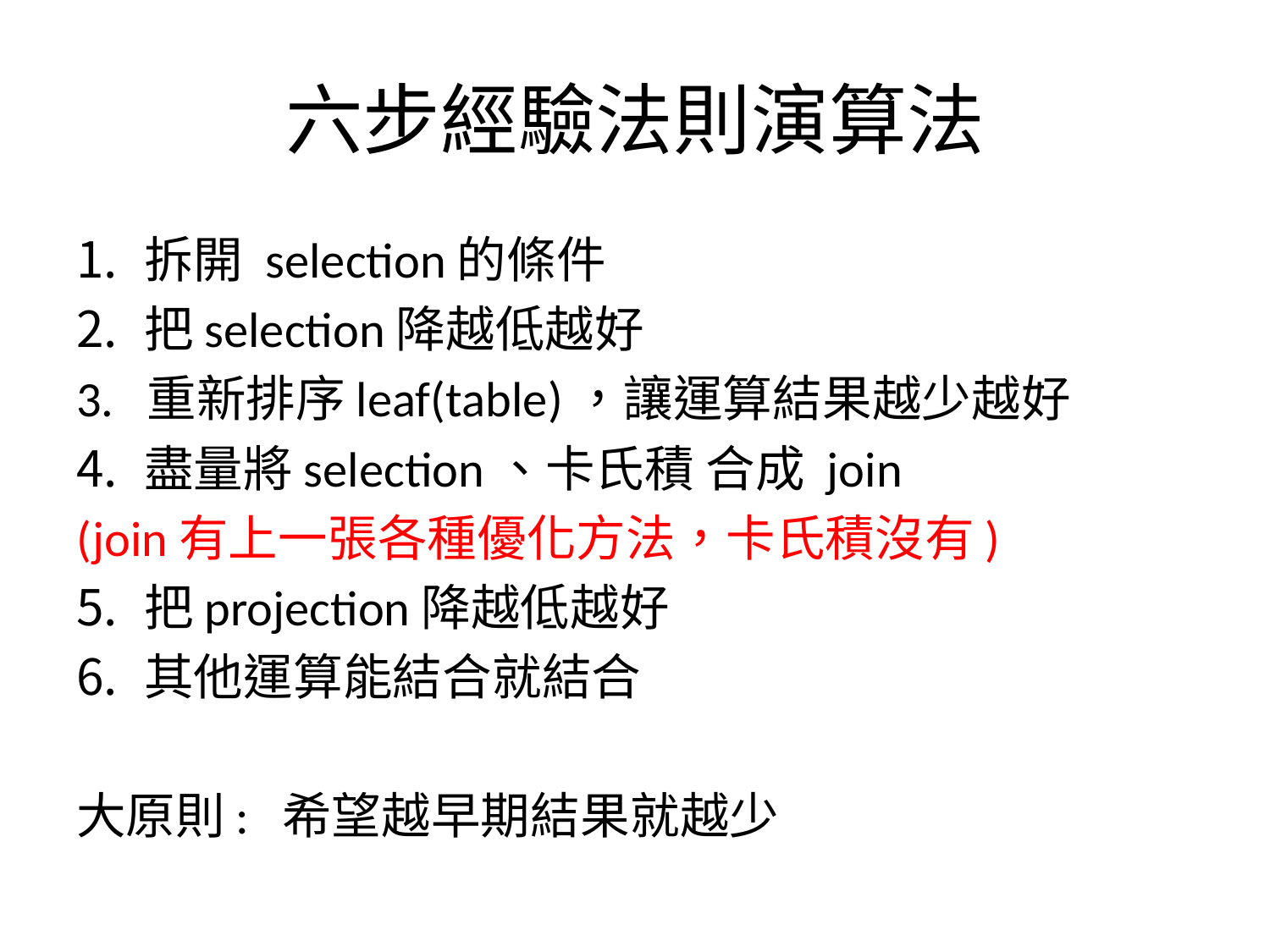

# 六步經驗法則演算法
拆開 selection的條件
把selection降越低越好
3.  重新排序leaf(table)，讓運算結果越少越好
盡量將selection、卡氏積 合成 join
(join有上一張各種優化方法，卡氏積沒有)
把projection降越低越好
其他運算能結合就結合

大原則:  希望越早期結果就越少